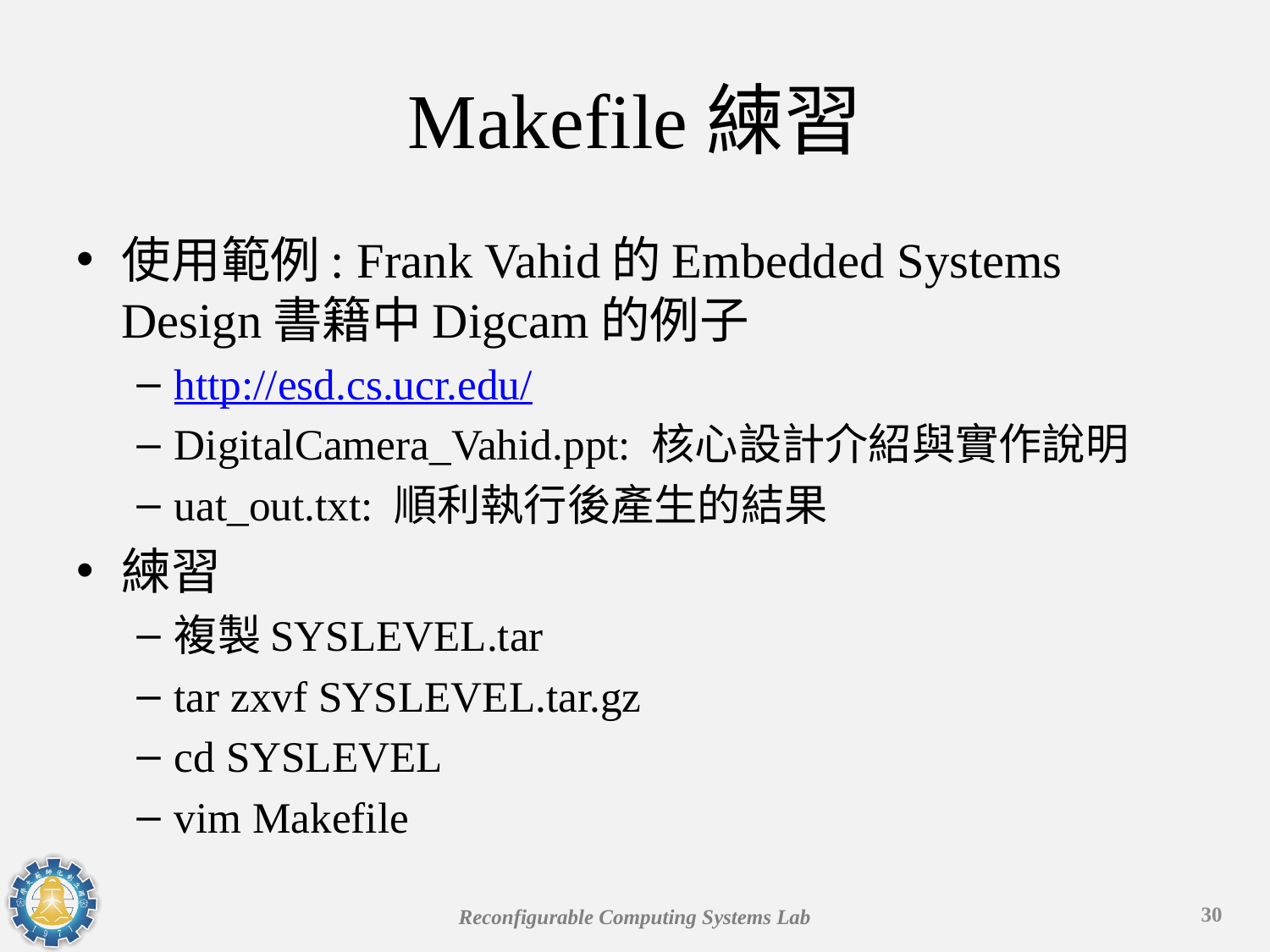

# Makefile練習
使用範例: Frank Vahid的Embedded Systems Design書籍中Digcam的例子
http://esd.cs.ucr.edu/
DigitalCamera_Vahid.ppt: 核心設計介紹與實作說明
uat_out.txt: 順利執行後產生的結果
練習
複製SYSLEVEL.tar
tar zxvf SYSLEVEL.tar.gz
cd SYSLEVEL
vim Makefile

30